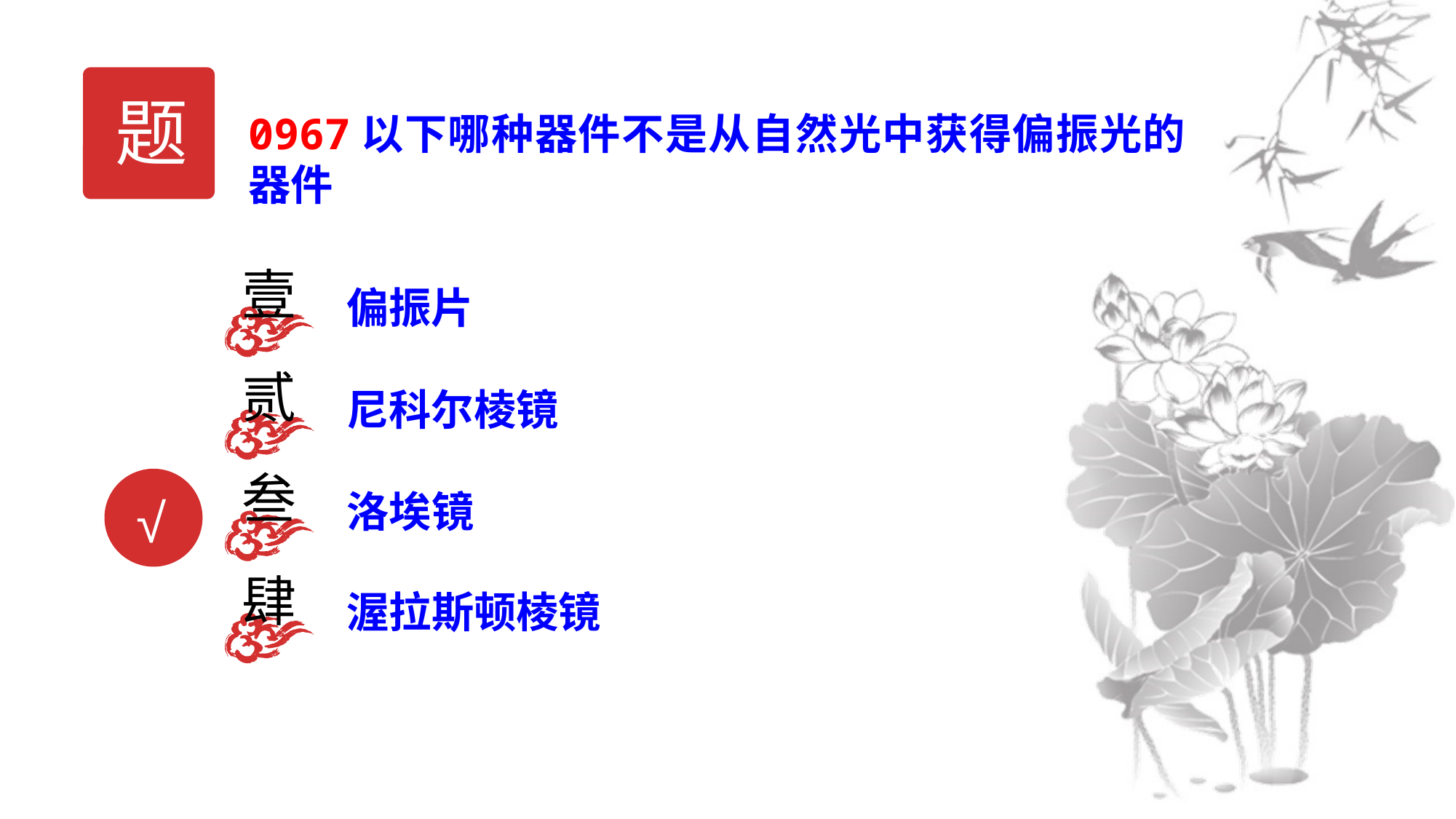

题
0967以下哪种器件不是从自然光中获得偏振光的器件
壹

偏振片
贰

尼科尔棱镜
叁

洛埃镜

√
肆

渥拉斯顿棱镜